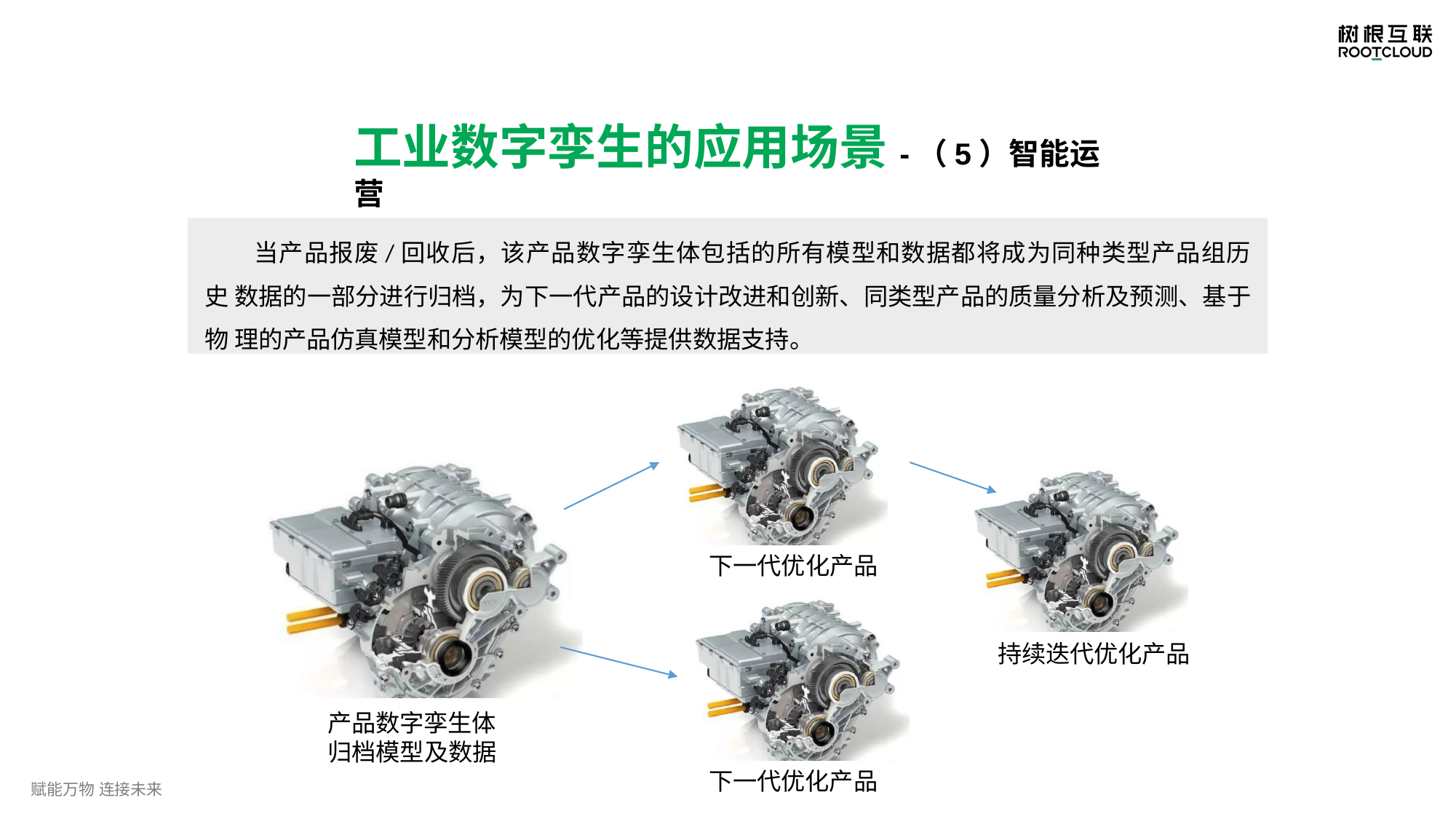

# 工业数字孪生的应用场景-（5）智能运营
当产品报废/回收后，该产品数字孪生体包括的所有模型和数据都将成为同种类型产品组历史 数据的一部分进行归档，为下一代产品的设计改进和创新、同类型产品的质量分析及预测、基于物 理的产品仿真模型和分析模型的优化等提供数据支持。

下一代优化产品

持续迭代优化产品

产品数字孪生体
归档模型及数据

下一代优化产品
赋能万物 连接未来